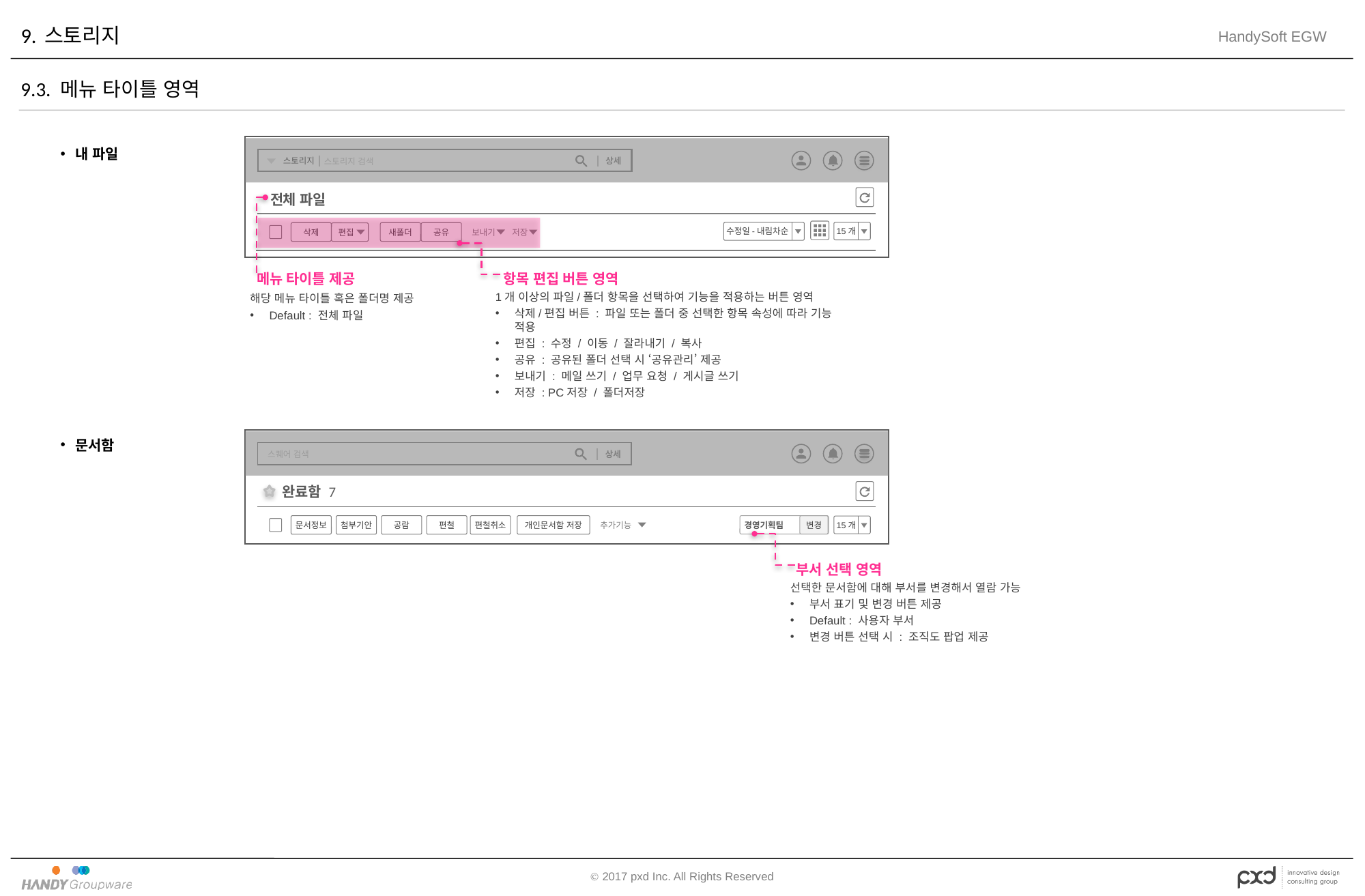

# 9. 스토리지
9.3. 메뉴 타이틀 영역

내 파일

스토리지
상세
스토리지 검색

전체 파일

 15개

삭제
새폴더
공유

편집

수정일-내림차순
보내기

저장

메뉴 타이틀 제공
항목 편집 버튼 영역
1개 이상의 파일/폴더 항목을 선택하여 기능을 적용하는 버튼 영역
삭제/편집 버튼 : 파일 또는 폴더 중 선택한 항목 속성에 따라 기능 적용
편집 : 수정 / 이동 / 잘라내기 / 복사
공유 : 공유된 폴더 선택 시 ‘공유관리’ 제공
보내기 : 메일 쓰기 / 업무 요청 / 게시글 쓰기
저장 : PC저장 / 폴더저장
해당 메뉴 타이틀 혹은 폴더명 제공
Default : 전체 파일
문서함

스퀘어 검색
상세

완료함 7

문서정보
첨부기안
공람
편철
편철취소
개인문서함 저장
경영기획팀
변경

 15개

추가기능

부서 선택 영역
선택한 문서함에 대해 부서를 변경해서 열람 가능
부서 표기 및 변경 버튼 제공
Default : 사용자 부서
변경 버튼 선택 시 : 조직도 팝업 제공